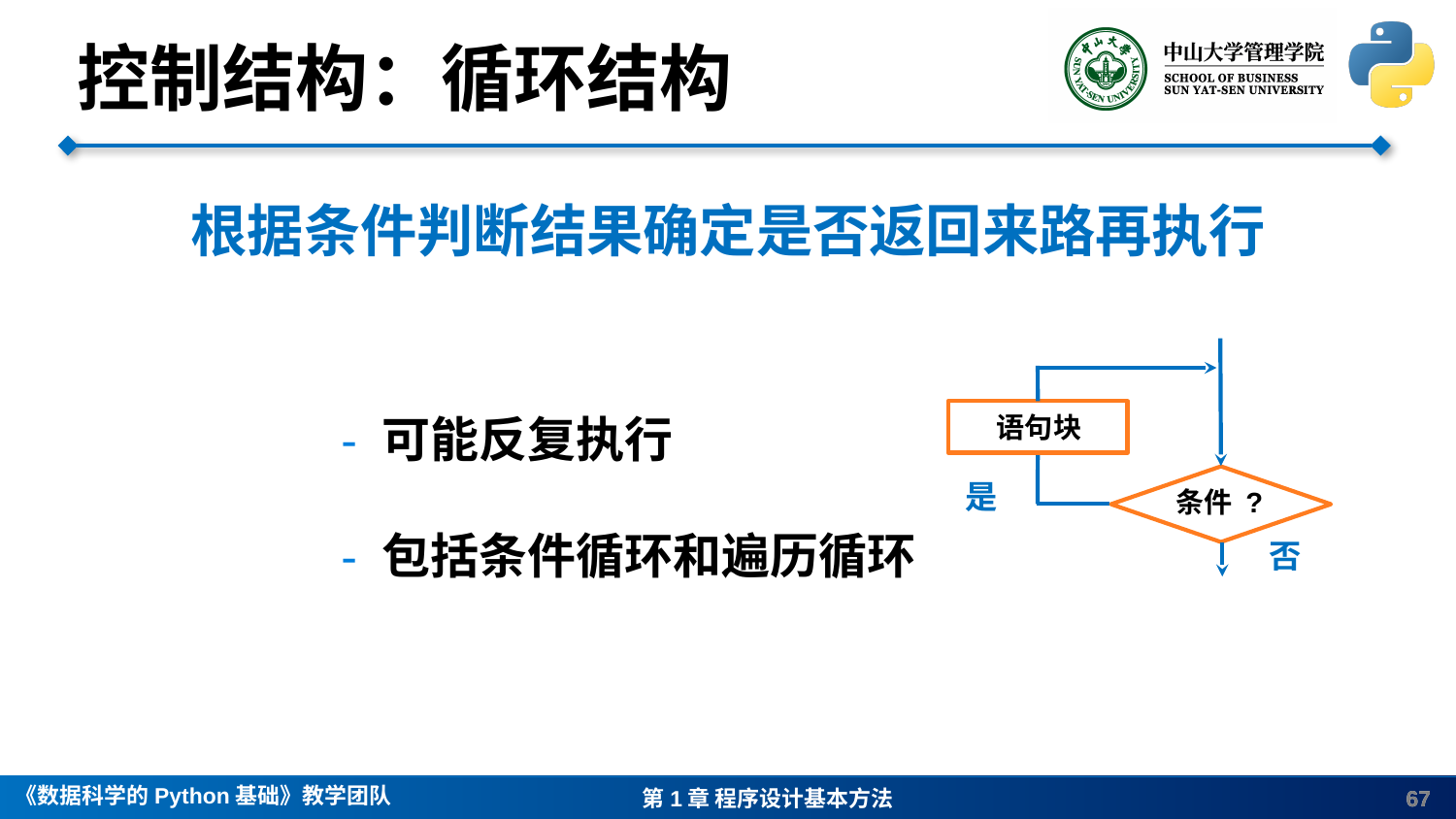

控制结构：循环结构
根据条件判断结果确定是否返回来路再执行
- 可能反复执行
- 包括条件循环和遍历循环

语句块

是
条件 ?
否
67